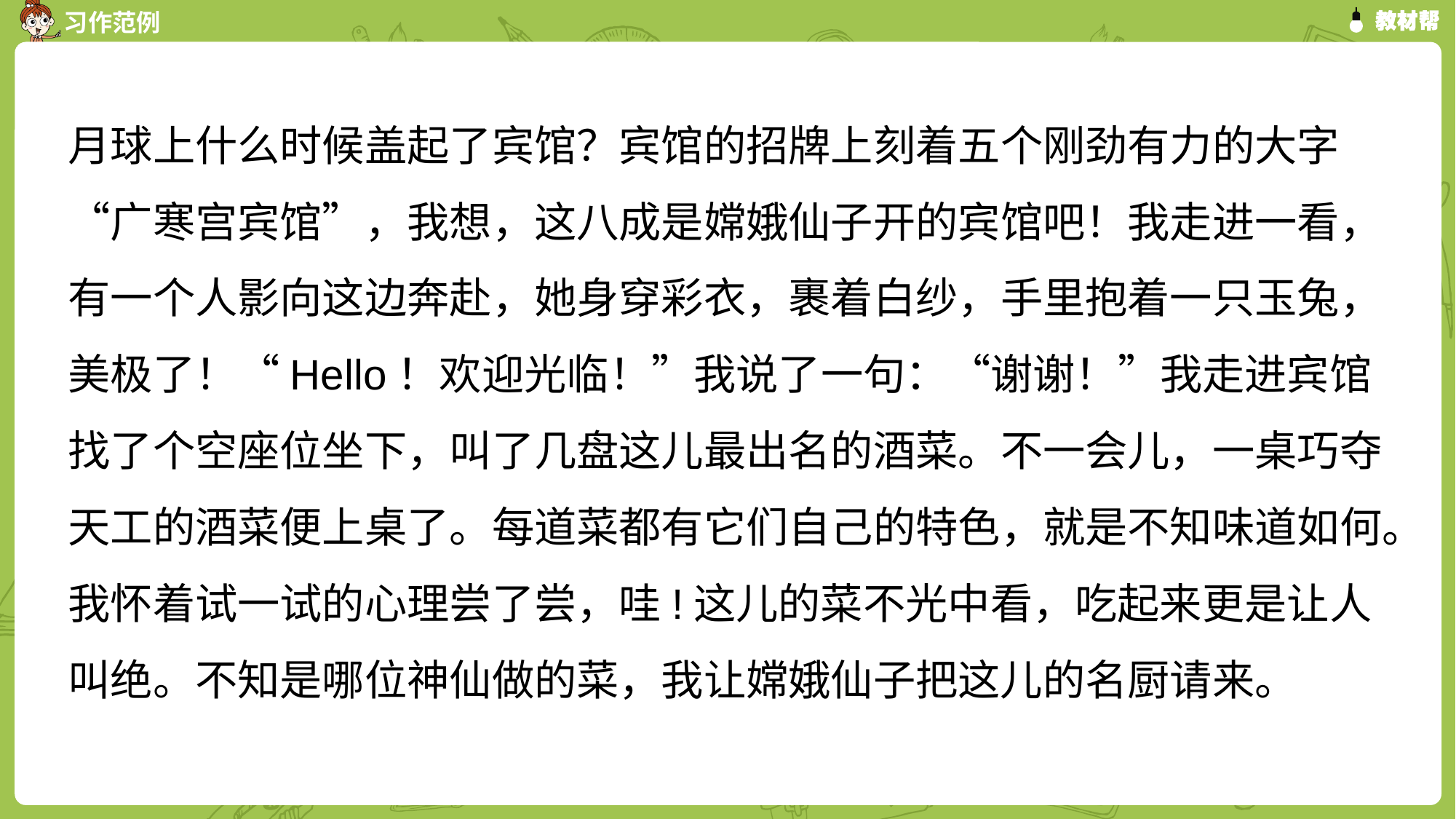

月球上什么时候盖起了宾馆？宾馆的招牌上刻着五个刚劲有力的大字“广寒宫宾馆”，我想，这八成是嫦娥仙子开的宾馆吧！我走进一看，有一个人影向这边奔赴，她身穿彩衣，裹着白纱，手里抱着一只玉兔，美极了！“Hello！欢迎光临！”我说了一句：“谢谢！”我走进宾馆找了个空座位坐下，叫了几盘这儿最出名的酒菜。不一会儿，一桌巧夺天工的酒菜便上桌了。每道菜都有它们自己的特色，就是不知味道如何。我怀着试一试的心理尝了尝，哇!这儿的菜不光中看，吃起来更是让人叫绝。不知是哪位神仙做的菜，我让嫦娥仙子把这儿的名厨请来。